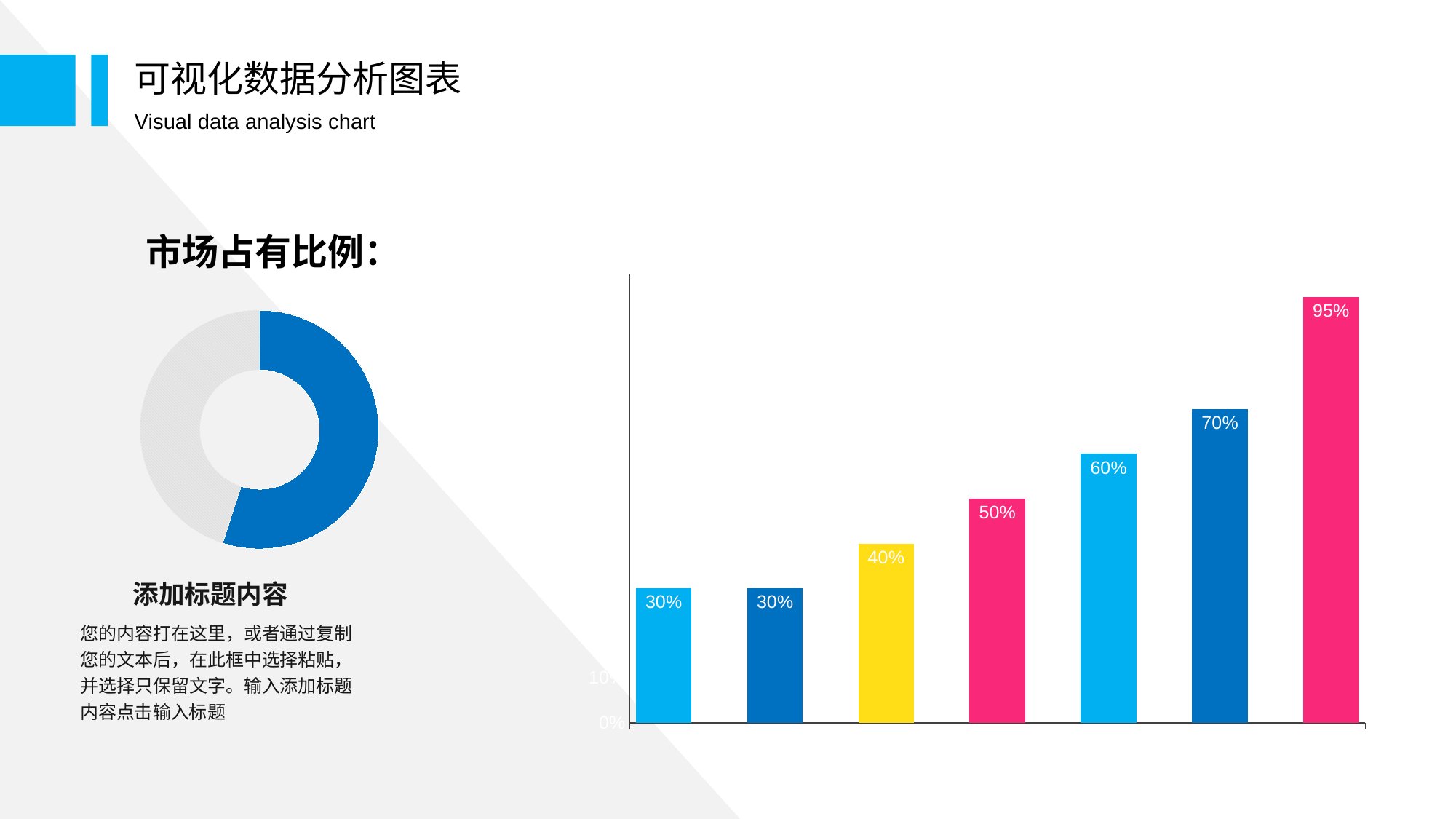

可视化数据分析图表

Visual data analysis chart
市场占有比例：

### Chart

| Category | 系列 1 | 系列 2 | 系列 3 | 系列 4 | 系列 5 | 系列 6 | 系列 7 |
|---|---|---|---|---|---|---|---|
| 类别 1 | 0.3 | 0.3 | 0.4 | 0.5 | 0.6 | 0.7 | 0.95 |

### Chart

| Category | Column1 |
|---|---|
|  | 55.0 |
|  | 45.0 |
添加标题内容
您的内容打在这里，或者通过复制您的文本后，在此框中选择粘贴，并选择只保留文字。输入添加标题内容点击输入标题